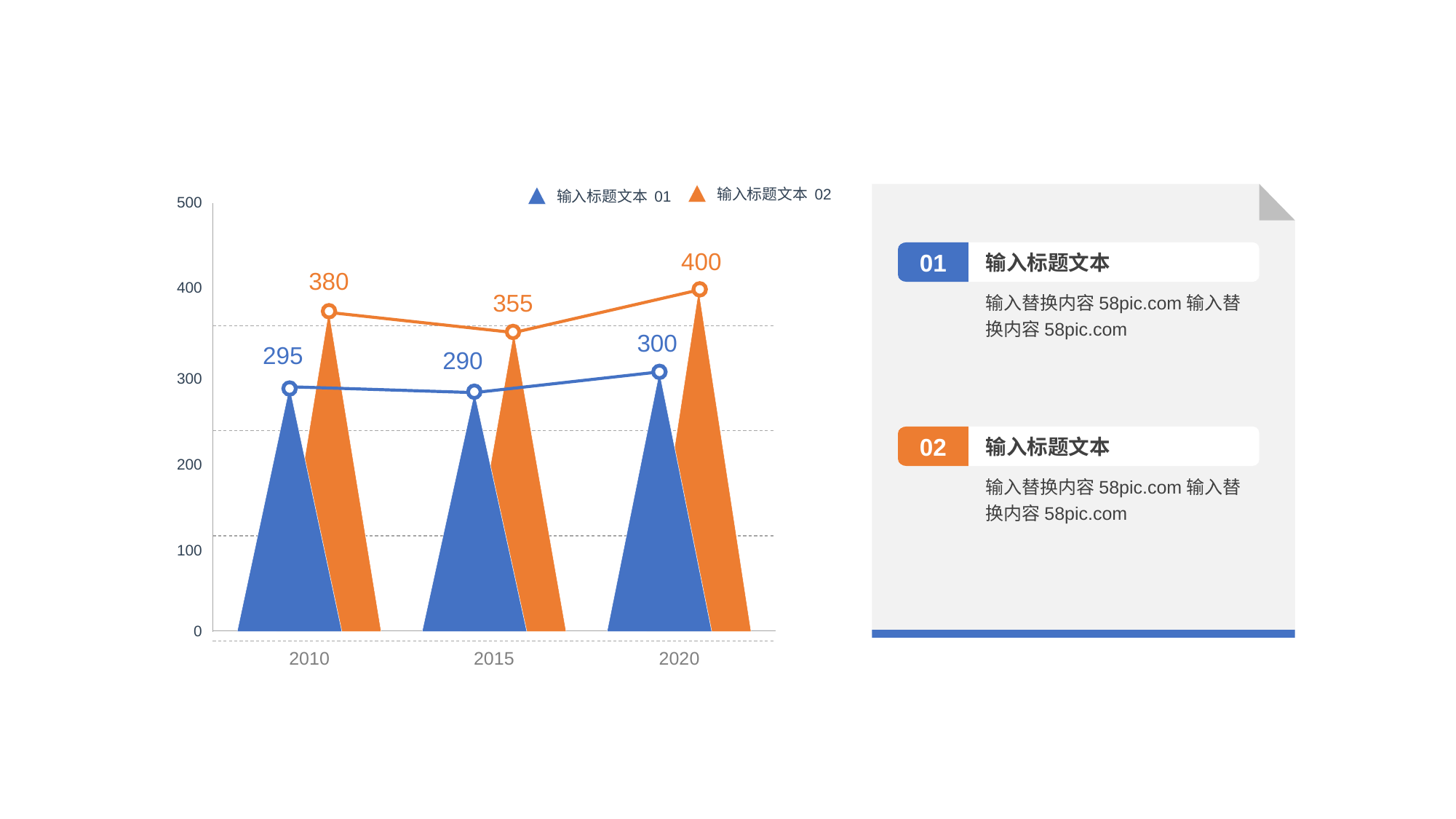

输入标题文本 02

输入标题文本 01

01
输入标题文本

输入替换内容58pic.com输入替换内容58pic.com
02
输入标题文本

输入替换内容58pic.com输入替换内容58pic.com

500
400
300
200
100
0
2010
2015
2020
400
380
355

300

295
290